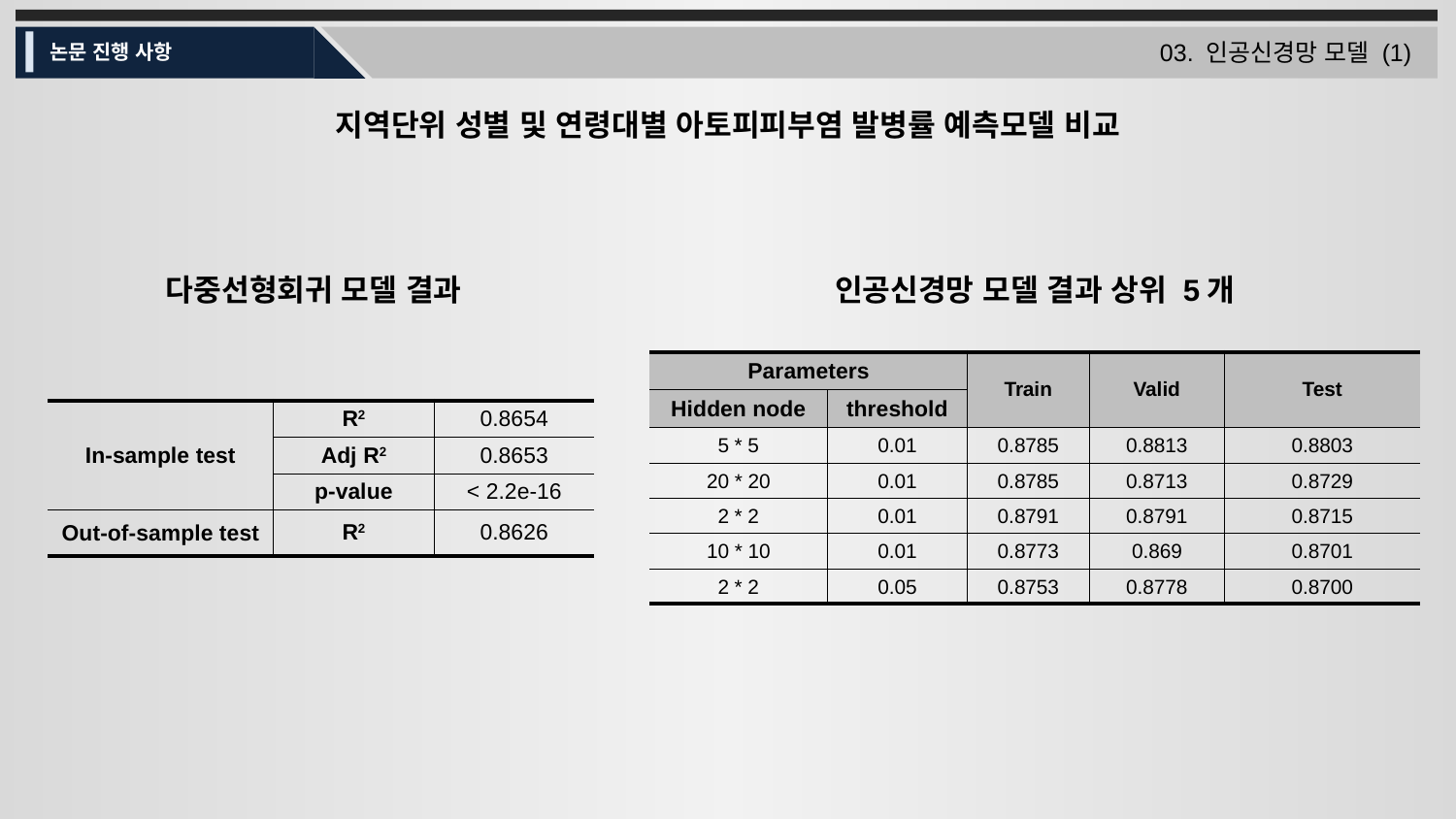

03. 인공신경망 모델 (1)

논문 진행 사항
지역단위 성별 및 연령대별 아토피피부염 발병률 예측모델 비교
다중선형회귀 모델 결과
인공신경망 모델 결과 상위 5개
| Parameters |  | Train | Valid | Test |
| --- | --- | --- | --- | --- |
| Hidden node | threshold | R2 | R2 | R2 |
| 5 \* 5 | 0.01 | 0.8785 | 0.8813 | 0.8803 |
| 20 \* 20 | 0.01 | 0.8785 | 0.8713 | 0.8729 |
| 2 \* 2 | 0.01 | 0.8791 | 0.8791 | 0.8715 |
| 10 \* 10 | 0.01 | 0.8773 | 0.869 | 0.8701 |
| 2 \* 2 | 0.05 | 0.8753 | 0.8778 | 0.8700 |
| In-sample test | R2 | 0.8654 |
| --- | --- | --- |
|  | Adj R2 | 0.8653 |
|  | p-value | < 2.2e-16 |
| Out-of-sample test | R2 | 0.8626 |